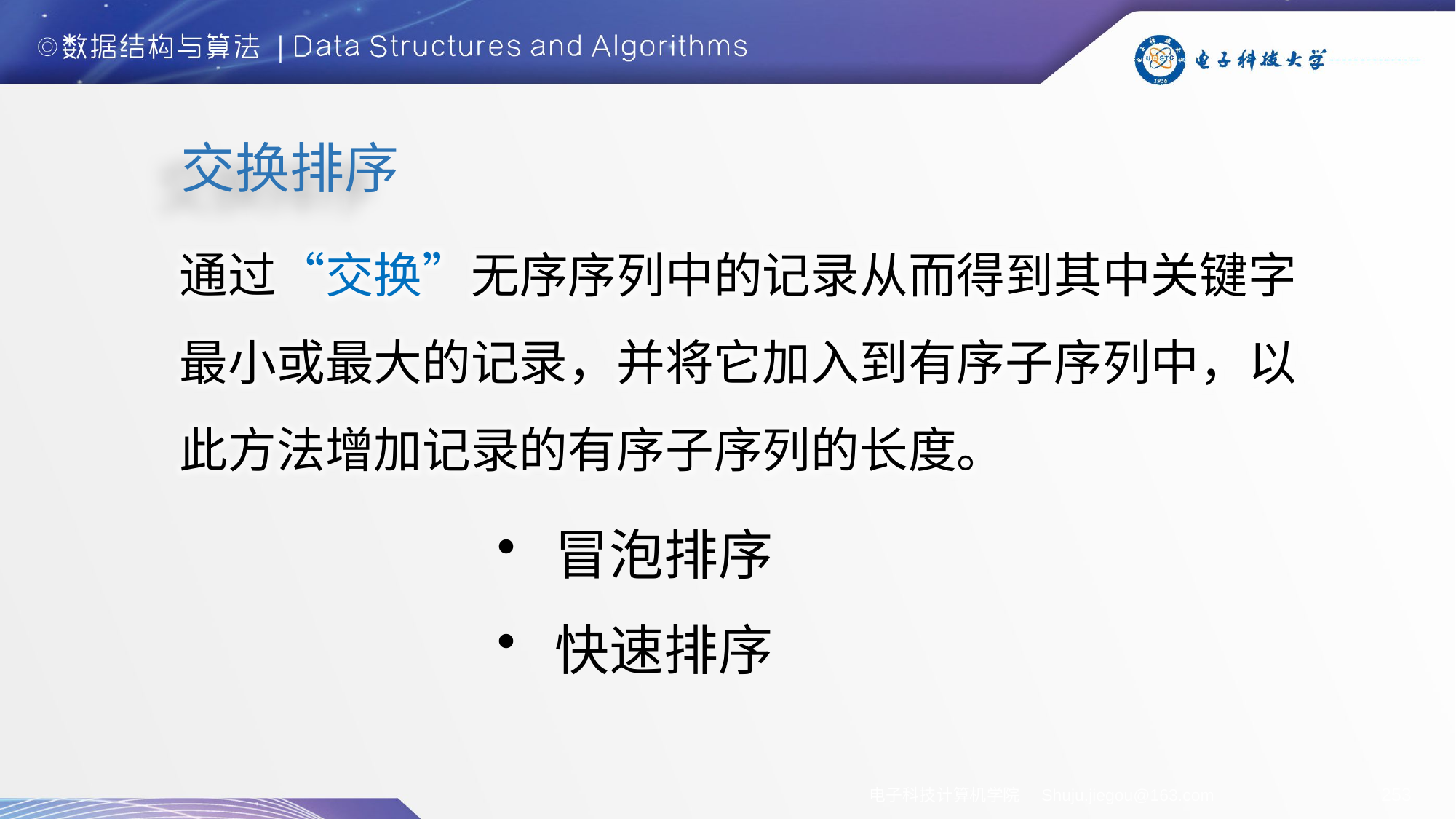

交换排序
通过“交换”无序序列中的记录从而得到其中关键字最小或最大的记录，并将它加入到有序子序列中，以此方法增加记录的有序子序列的长度。
  冒泡排序
  快速排序
电子科技计算机学院
Shuju.jiegou@163.com
253